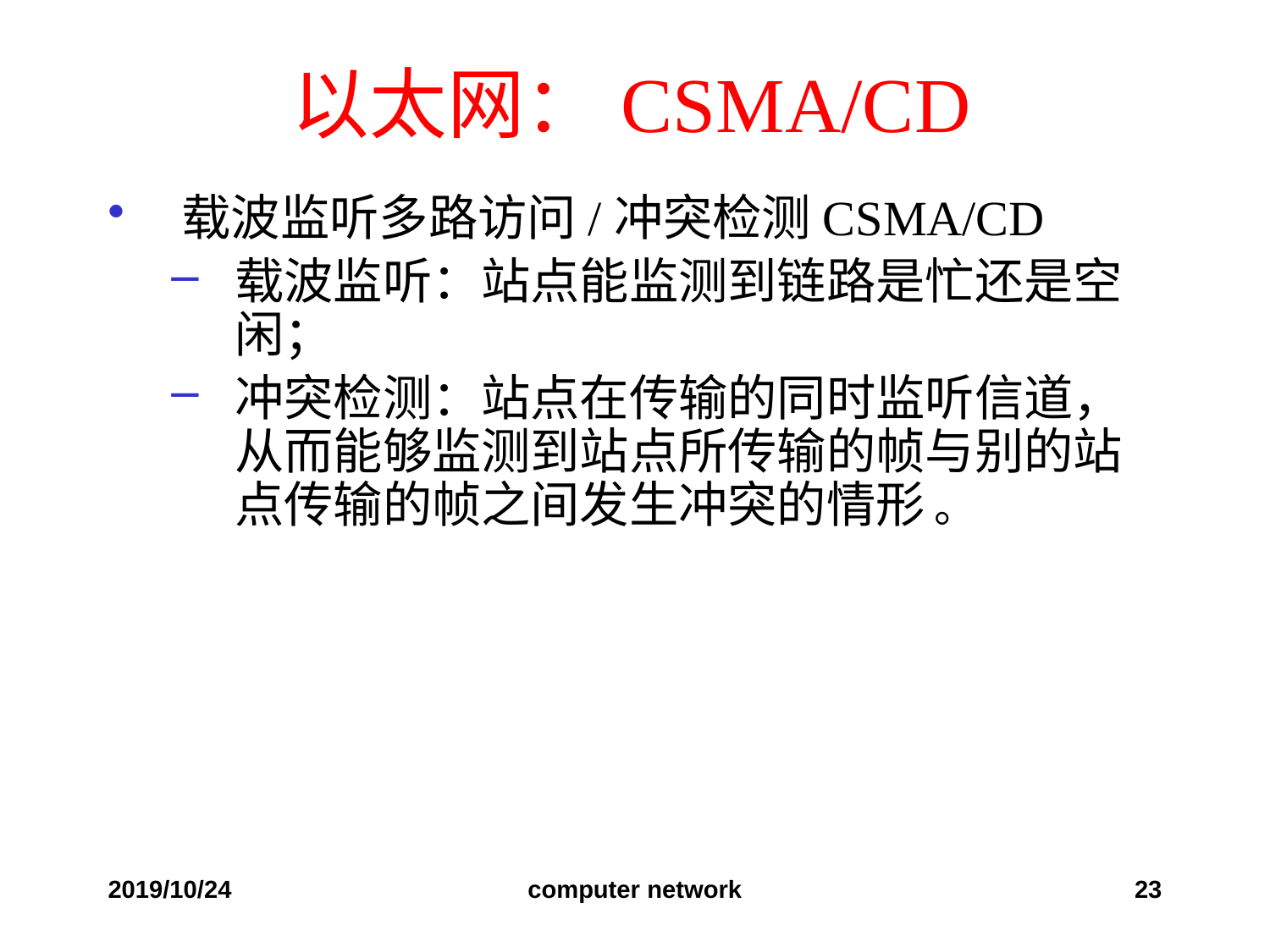

以太网：CSMA/CD
载波监听多路访问/冲突检测CSMA/CD
载波监听：站点能监测到链路是忙还是空闲；
冲突检测：站点在传输的同时监听信道，从而能够监测到站点所传输的帧与别的站点传输的帧之间发生冲突的情形 。

2019/10/24
computer network
23